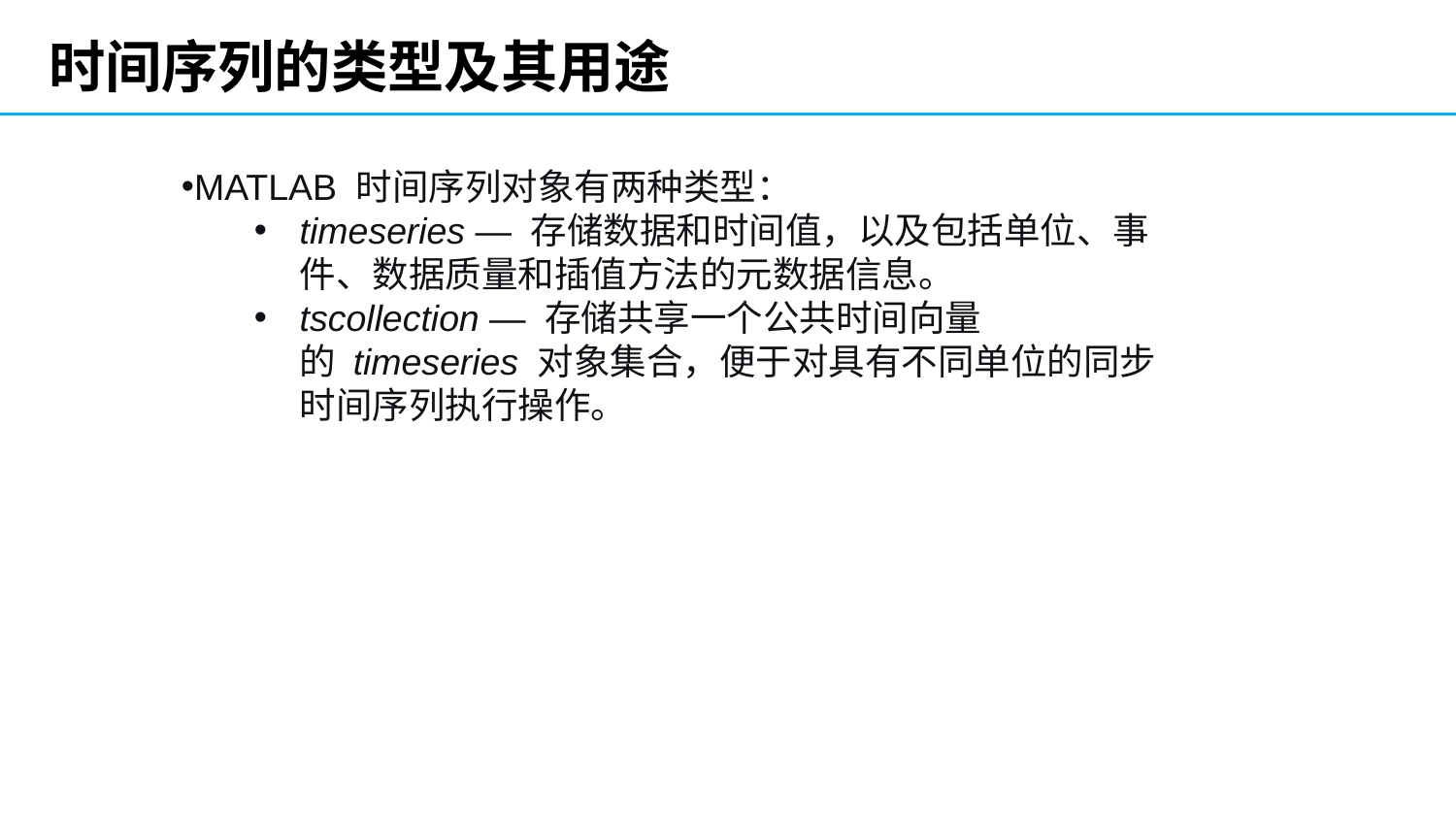

# 时间序列的类型及其用途
MATLAB 时间序列对象有两种类型：
timeseries — 存储数据和时间值，以及包括单位、事件、数据质量和插值方法的元数据信息。
tscollection — 存储共享一个公共时间向量的 timeseries 对象集合，便于对具有不同单位的同步时间序列执行操作。